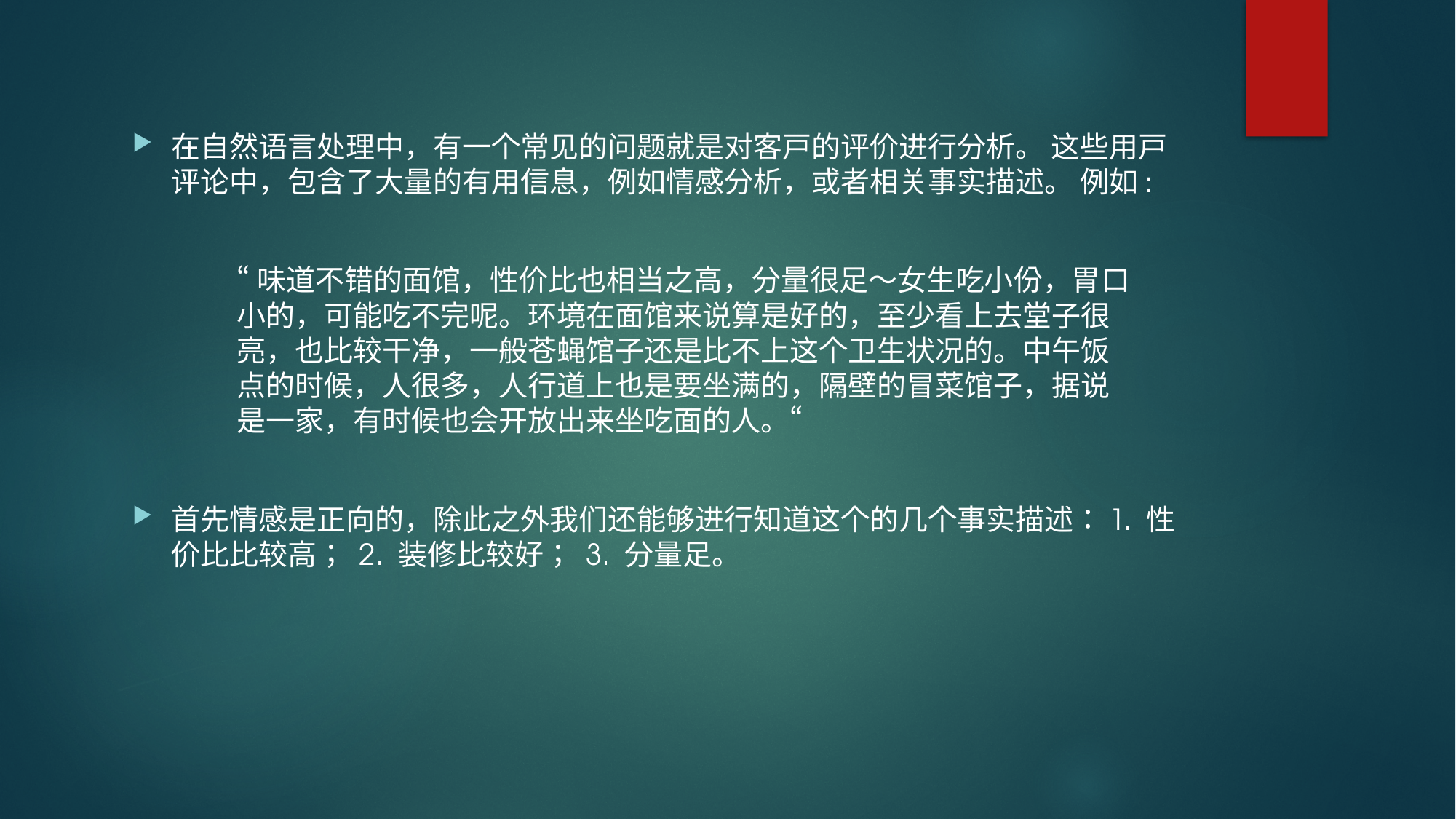

在自然语言处理中，有一个常见的问题就是对客户的评价进行分析。 这些用户评论中，包含了大量的有用信息，例如情感分析，或者相关事实描述。 例如:

		“味道不错的面馆，性价比也相当之高，分量很足～女生吃小份，胃口			小的，可能吃不完呢。环境在面馆来说算是好的，至少看上去堂子很			亮，也比较干净，一般苍蝇馆子还是比不上这个卫生状况的。中午饭			点的时候，人很多，人行道上也是要坐满的，隔壁的冒菜馆子，据说			是一家，有时候也会开放出来坐吃面的人。“

首先情感是正向的，除此之外我们还能够进行知道这个的几个事实描述：1. 性价比比较高； 2. 装修比较好； 3. 分量足。